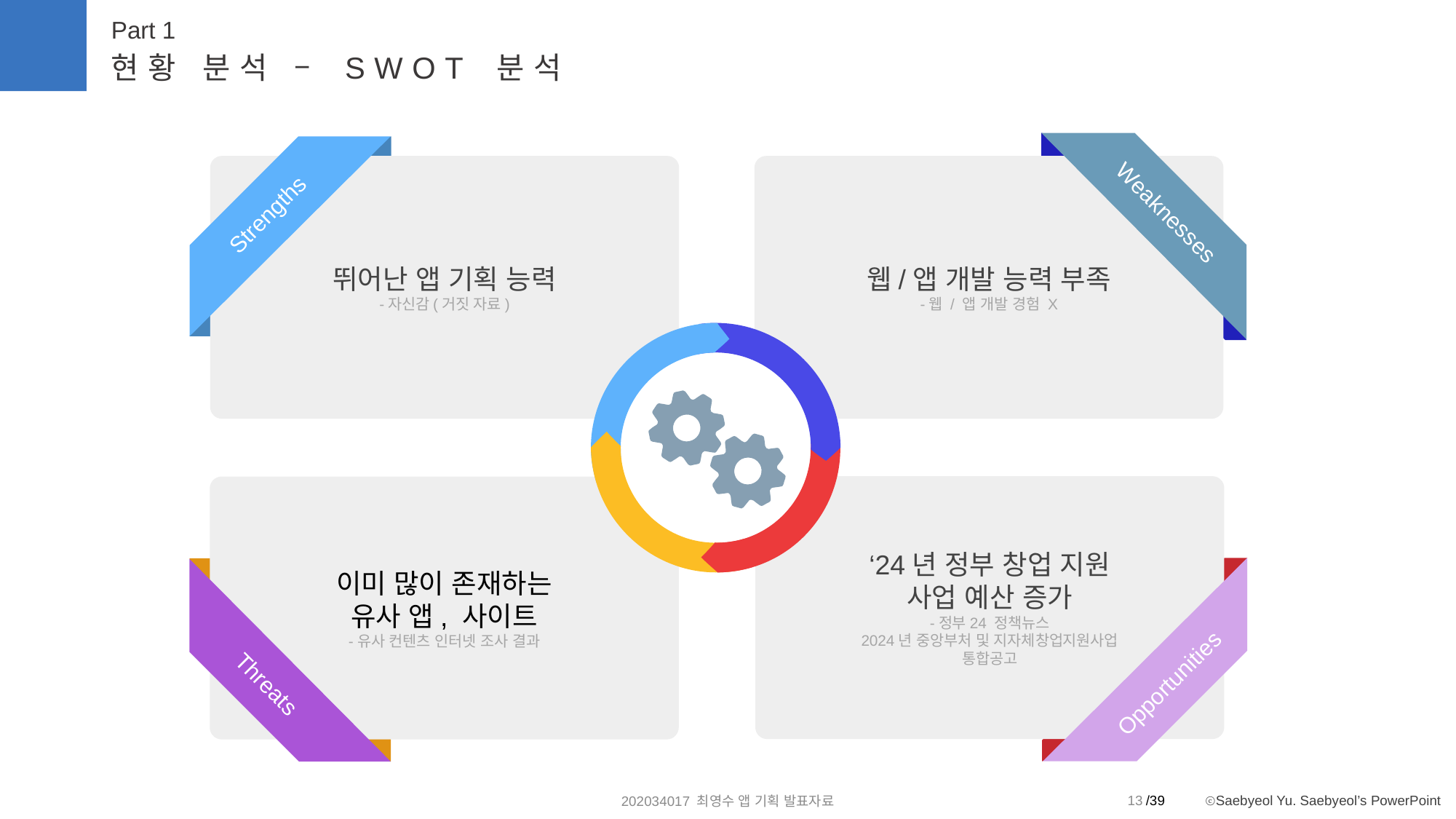

Part 1
현황 분석 – SWOT 분석

웹/앱 개발 능력 부족
-웹 / 앱 개발 경험 X
Weaknesses

뛰어난 앱 기획 능력
-자신감(거짓 자료)
Strengths

‘24년 정부 창업 지원
사업 예산 증가
-정부24 정책뉴스
2024년 중앙부처 및 지자체창업지원사업
통합공고

Opportunities
이미 많이 존재하는
유사 앱, 사이트
-유사 컨텐츠 인터넷 조사 결과

Threats
13
202034017 최영수 앱 기획 발표자료